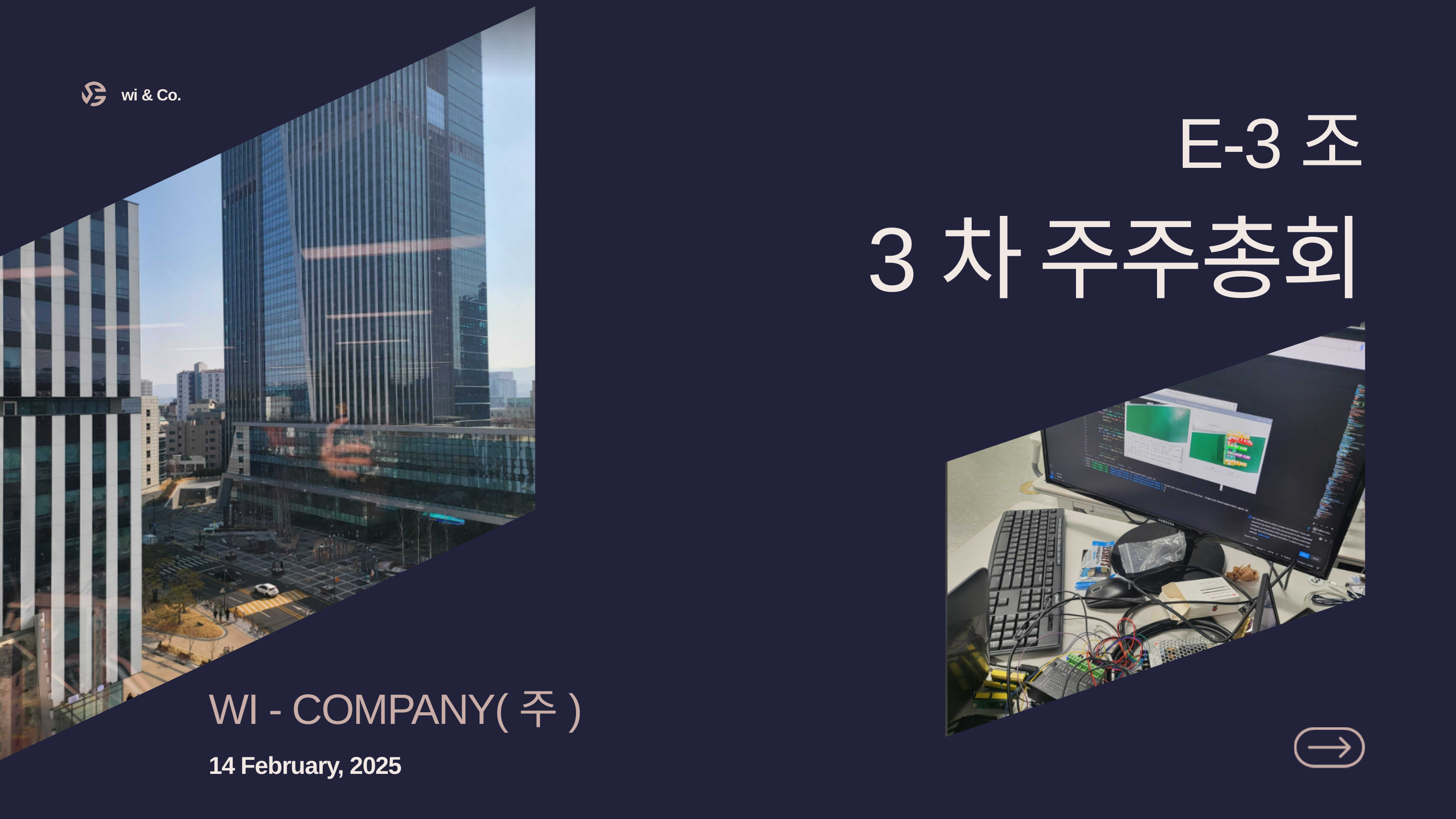

wi & Co.

E-3조
3차 주주총회

WI - COMPANY(주)

14 February, 2025